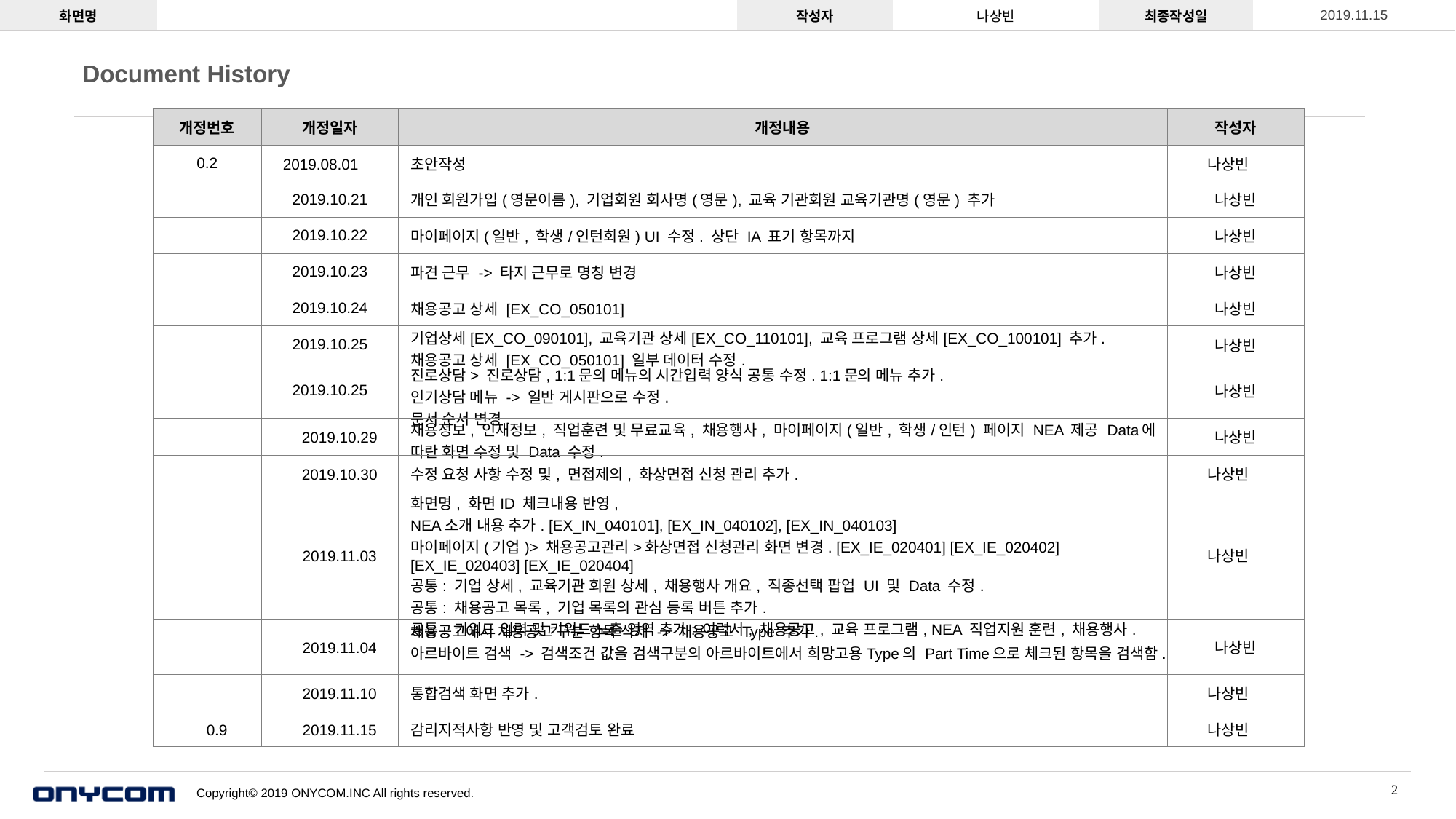

| Document History |  |  |
| --- | --- | --- |
|  |  |  |
|  |  |  |
| 개정번호 | 개정일자 | 개정내용 | 작성자 |
| --- | --- | --- | --- |
| 0.2 | 2019.08.01 | 초안작성 | 나상빈 |
|  | 2019.10.21 | 개인 회원가입(영문이름), 기업회원 회사명(영문), 교육 기관회원 교육기관명(영문) 추가 | 나상빈 |
|  | 2019.10.22 | 마이페이지(일반, 학생/인턴회원) UI 수정. 상단 IA 표기 항목까지 | 나상빈 |
|  | 2019.10.23 | 파견 근무 -> 타지 근무로 명칭 변경 | 나상빈 |
|  | 2019.10.24 | 채용공고 상세 [EX\_CO\_050101] | 나상빈 |
|  | 2019.10.25 | 기업상세[EX\_CO\_090101], 교육기관 상세[EX\_CO\_110101], 교육 프로그램 상세[EX\_CO\_100101] 추가. 채용공고 상세 [EX\_CO\_050101] 일부 데이터 수정. | 나상빈 |
|  | 2019.10.25 | 진로상담> 진로상담, 1:1문의 메뉴의 시간입력 양식 공통 수정. 1:1문의 메뉴 추가. 인기상담 메뉴 -> 일반 게시판으로 수정. 문서 순서 변경. | 나상빈 |
|  | 2019.10.29 | 채용정보, 인재정보, 직업훈련 및 무료교육, 채용행사, 마이페이지(일반, 학생/인턴) 페이지 NEA 제공 Data에 따란 화면 수정 및 Data 수정. | 나상빈 |
|  | 2019.10.30 | 수정 요청 사항 수정 및, 면접제의, 화상면접 신청 관리 추가. | 나상빈 |
|  | 2019.11.03 | 화면명, 화면ID 체크내용 반영, NEA소개 내용 추가. [EX\_IN\_040101], [EX\_IN\_040102], [EX\_IN\_040103] 마이페이지(기업)> 채용공고관리>화상면접 신청관리 화면 변경. [EX\_IE\_020401] [EX\_IE\_020402] [EX\_IE\_020403] [EX\_IE\_020404] 공통: 기업 상세, 교육기관 회원 상세, 채용행사 개요, 직종선택 팝업 UI 및 Data 수정. 공통: 채용공고 목록, 기업 목록의 관심 등록 버튼 추가. 공통: 키워드 입력 및 키워드 노출 영역 추가: 이력서, 채용공고, 교육 프로그램, NEA 직업지원 훈련, 채용행사. | 나상빈 |
|  | 2019.11.04 | 채용공고에서 채용공고 구분 항목 삭제 -> 채용공고 Type 추가. 아르바이트 검색 -> 검색조건 값을 검색구분의 아르바이트에서 희망고용Type의 Part Time으로 체크된 항목을 검색함. | 나상빈 |
|  | 2019.11.10 | 통합검색 화면 추가. | 나상빈 |
| 0.9 | 2019.11.15 | 감리지적사항 반영 및 고객검토 완료 | 나상빈 |
2